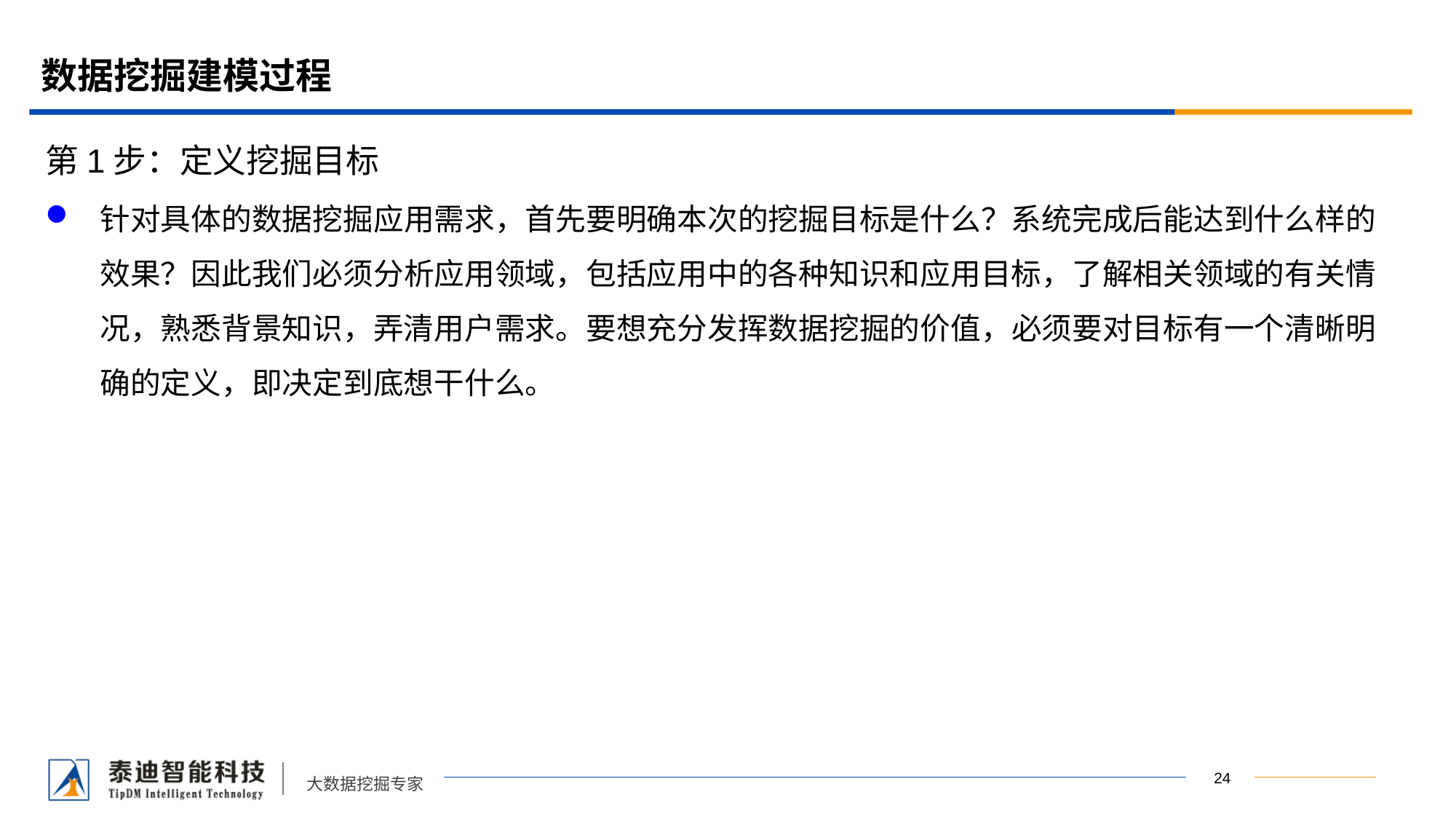

# 数据挖掘建模过程
第1步：定义挖掘目标
针对具体的数据挖掘应用需求，首先要明确本次的挖掘目标是什么？系统完成后能达到什么样的效果？因此我们必须分析应用领域，包括应用中的各种知识和应用目标，了解相关领域的有关情况，熟悉背景知识，弄清用户需求。要想充分发挥数据挖掘的价值，必须要对目标有一个清晰明确的定义，即决定到底想干什么。